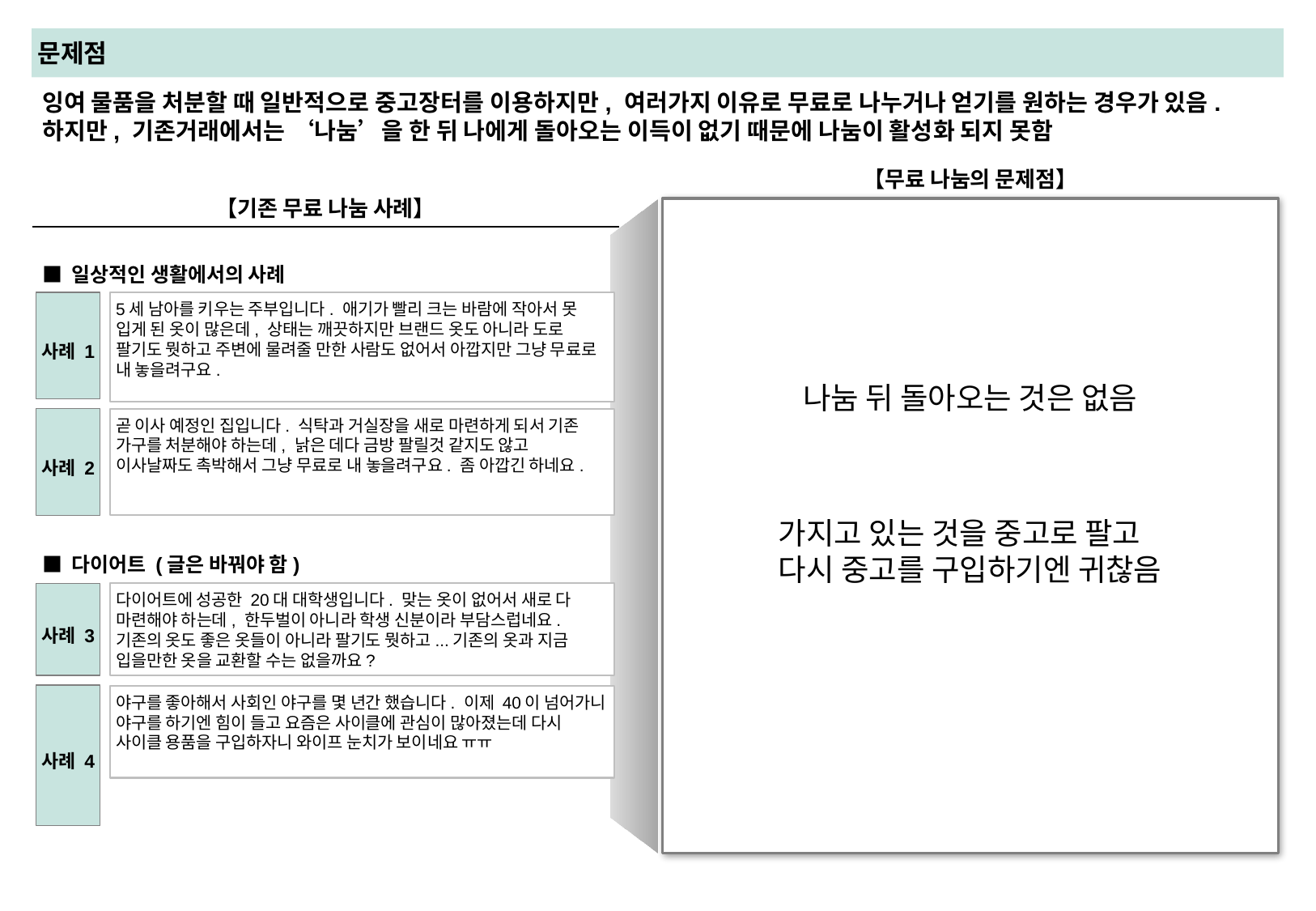

# 문제점
잉여 물품을 처분할 때 일반적으로 중고장터를 이용하지만, 여러가지 이유로 무료로 나누거나 얻기를 원하는 경우가 있음. 하지만, 기존거래에서는 ‘나눔’을 한 뒤 나에게 돌아오는 이득이 없기 때문에 나눔이 활성화 되지 못함
【무료 나눔의 문제점】
【기존 무료 나눔 사례】

■ 일상적인 생활에서의 사례

사례 1

5세 남아를 키우는 주부입니다. 애기가 빨리 크는 바람에 작아서 못 입게 된 옷이 많은데, 상태는 깨끗하지만 브랜드 옷도 아니라 도로 팔기도 뭣하고 주변에 물려줄 만한 사람도 없어서 아깝지만 그냥 무료로 내 놓을려구요.
나눔 뒤 돌아오는 것은 없음

사례 2

곧 이사 예정인 집입니다. 식탁과 거실장을 새로 마련하게 되서 기존 가구를 처분해야 하는데, 낡은 데다 금방 팔릴것 같지도 않고 이사날짜도 촉박해서 그냥 무료로 내 놓을려구요. 좀 아깝긴 하네요.

가지고 있는 것을 중고로 팔고
다시 중고를 구입하기엔 귀찮음
■ 다이어트 (글은 바꿔야 함)

사례 3

다이어트에 성공한 20대 대학생입니다. 맞는 옷이 없어서 새로 다 마련해야 하는데, 한두벌이 아니라 학생 신분이라 부담스럽네요. 기존의 옷도 좋은 옷들이 아니라 팔기도 뭣하고...기존의 옷과 지금 입을만한 옷을 교환할 수는 없을까요?

사례 4

야구를 좋아해서 사회인 야구를 몇 년간 했습니다. 이제 40이 넘어가니 야구를 하기엔 힘이 들고 요즘은 사이클에 관심이 많아졌는데 다시 사이클 용품을 구입하자니 와이프 눈치가 보이네요 ㅠㅠ
4